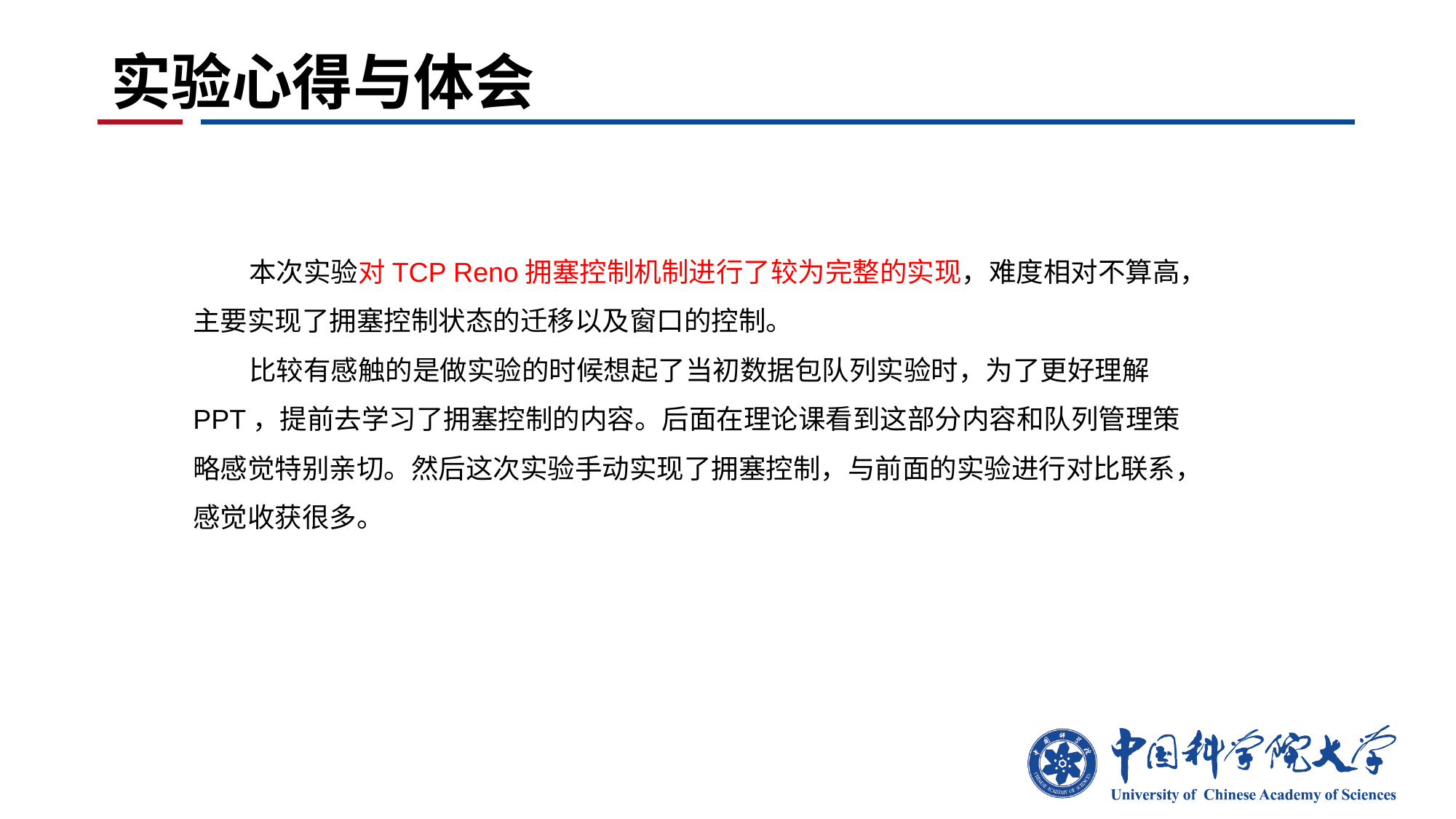

# 实验心得与体会

        本次实验对TCP Reno拥塞控制机制进行了较为完整的实现，难度相对不算高，主要实现了拥塞控制状态的迁移以及窗口的控制。
        比较有感触的是做实验的时候想起了当初数据包队列实验时，为了更好理解PPT，提前去学习了拥塞控制的内容。后面在理论课看到这部分内容和队列管理策略感觉特别亲切。然后这次实验手动实现了拥塞控制，与前面的实验进行对比联系，感觉收获很多。